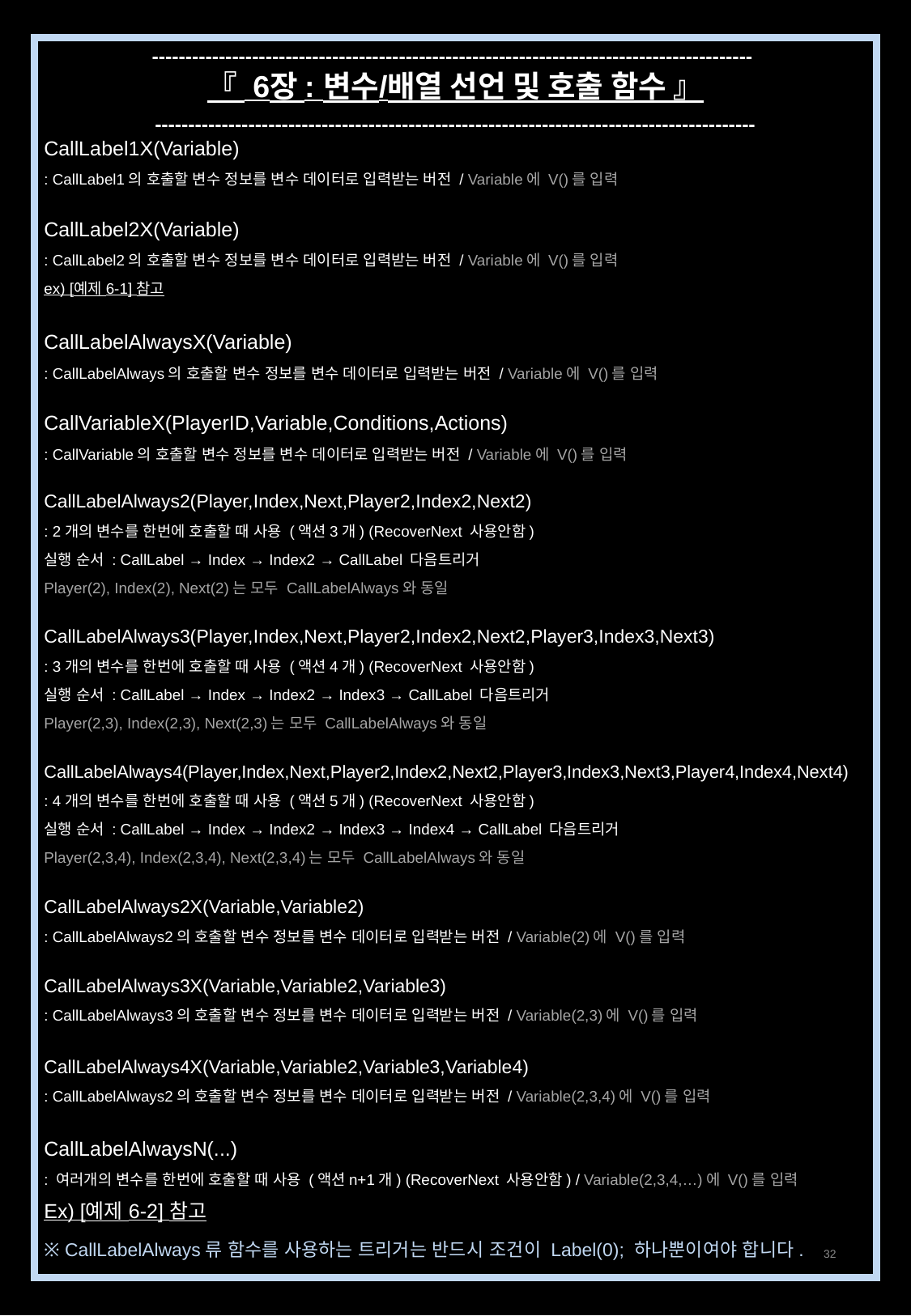

------------------------------------------------------------------------------------------
『  6장 : 변수/배열 선언 및 호출 함수 』
------------------------------------------------------------------------------------------

CallLabel1X(Variable)
: CallLabel1의 호출할 변수 정보를 변수 데이터로 입력받는 버전 / Variable에 V()를 입력

CallLabel2X(Variable)
: CallLabel2의 호출할 변수 정보를 변수 데이터로 입력받는 버전 / Variable에 V()를 입력
ex) [예제 6-1] 참고

CallLabelAlwaysX(Variable)
: CallLabelAlways의 호출할 변수 정보를 변수 데이터로 입력받는 버전 / Variable에 V()를 입력

CallVariableX(PlayerID,Variable,Conditions,Actions)
: CallVariable의 호출할 변수 정보를 변수 데이터로 입력받는 버전 / Variable에 V()를 입력

CallLabelAlways2(Player,Index,Next,Player2,Index2,Next2)
: 2개의 변수를 한번에 호출할 때 사용 (액션3개) (RecoverNext 사용안함)
실행 순서 : CallLabel → Index → Index2 → CallLabel 다음트리거
Player(2), Index(2), Next(2)는 모두 CallLabelAlways와 동일

CallLabelAlways3(Player,Index,Next,Player2,Index2,Next2,Player3,Index3,Next3)
: 3개의 변수를 한번에 호출할 때 사용 (액션4개) (RecoverNext 사용안함)
실행 순서 : CallLabel → Index → Index2 → Index3 → CallLabel 다음트리거
Player(2,3), Index(2,3), Next(2,3)는 모두 CallLabelAlways와 동일

CallLabelAlways4(Player,Index,Next,Player2,Index2,Next2,Player3,Index3,Next3,Player4,Index4,Next4)
: 4개의 변수를 한번에 호출할 때 사용 (액션5개) (RecoverNext 사용안함)
실행 순서 : CallLabel → Index → Index2 → Index3 → Index4 → CallLabel 다음트리거
Player(2,3,4), Index(2,3,4), Next(2,3,4)는 모두 CallLabelAlways와 동일

CallLabelAlways2X(Variable,Variable2)
: CallLabelAlways2의 호출할 변수 정보를 변수 데이터로 입력받는 버전 / Variable(2)에 V()를 입력

CallLabelAlways3X(Variable,Variable2,Variable3)
: CallLabelAlways3의 호출할 변수 정보를 변수 데이터로 입력받는 버전 / Variable(2,3)에 V()를 입력

CallLabelAlways4X(Variable,Variable2,Variable3,Variable4)
: CallLabelAlways2의 호출할 변수 정보를 변수 데이터로 입력받는 버전 / Variable(2,3,4)에 V()를 입력

CallLabelAlwaysN(...)
: 여러개의 변수를 한번에 호출할 때 사용 (액션n+1개) (RecoverNext 사용안함) / Variable(2,3,4,…)에 V()를 입력
Ex) [예제 6-2] 참고
※ CallLabelAlways류 함수를 사용하는 트리거는 반드시 조건이 Label(0); 하나뿐이여야 합니다.
32